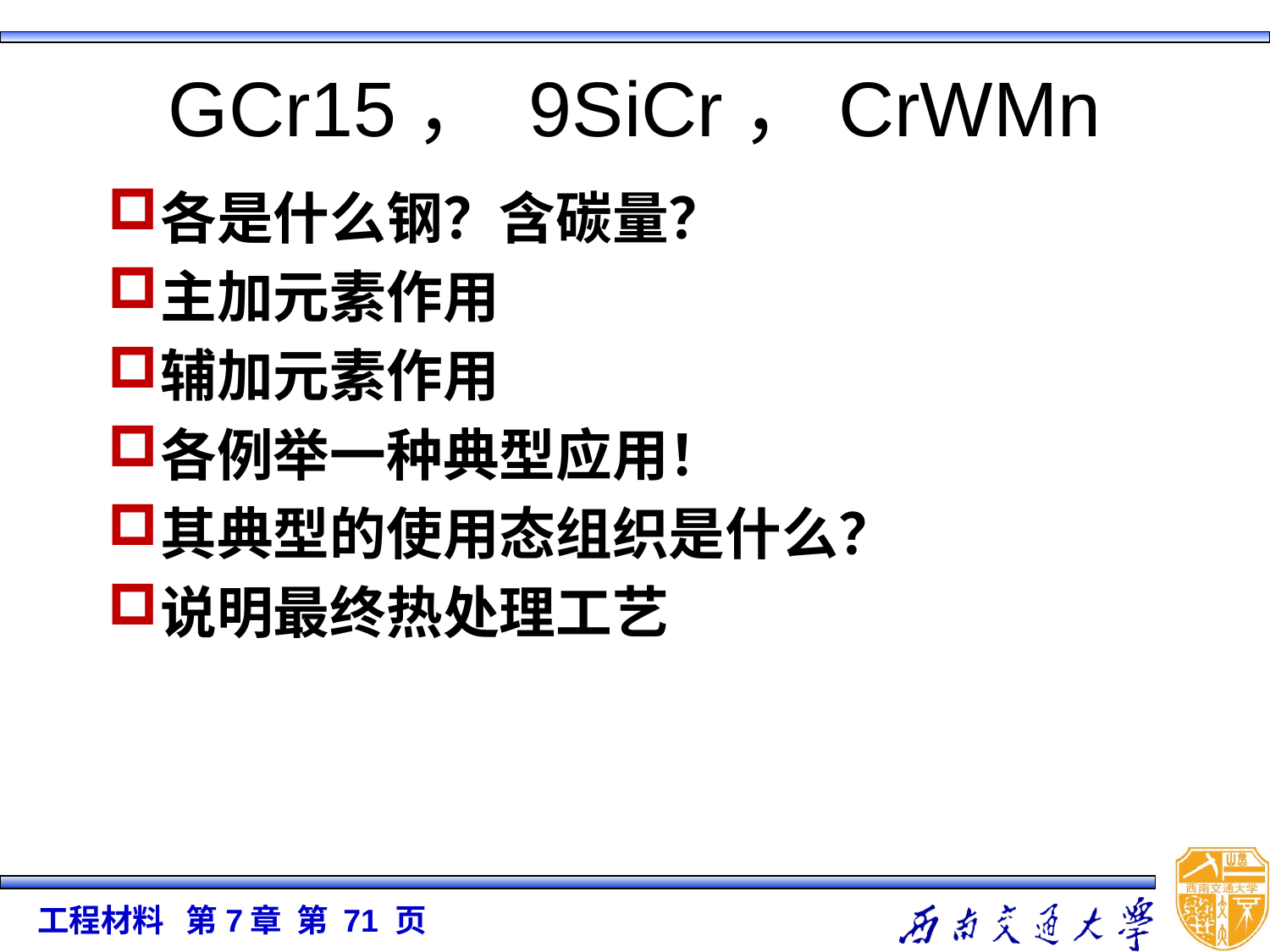

GCr15， 9SiCr，CrWMn
各是什么钢？含碳量？
主加元素作用
辅加元素作用
各例举一种典型应用！
其典型的使用态组织是什么？
说明最终热处理工艺